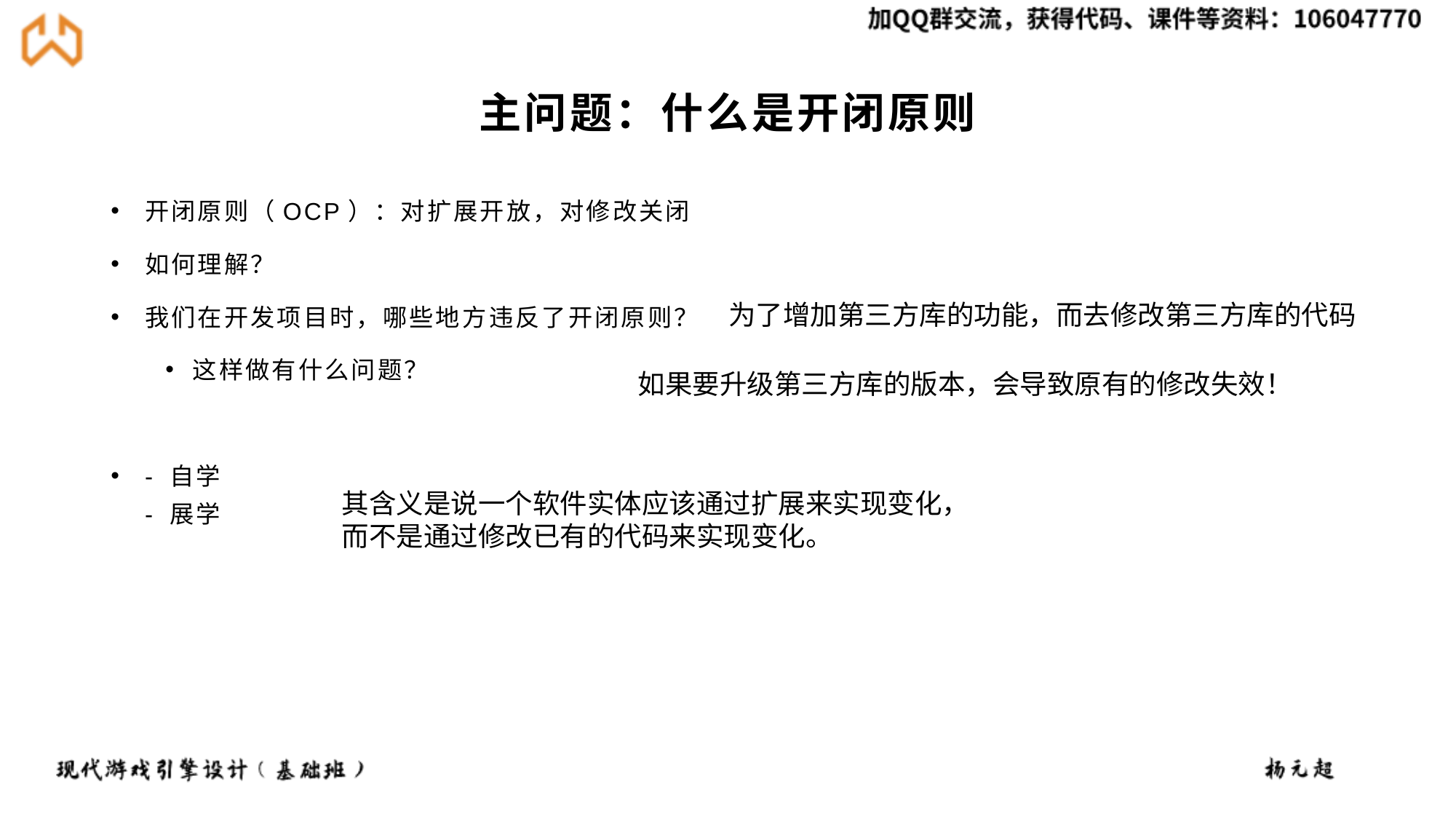

# 主问题：什么是开闭原则
开闭原则（OCP）：对扩展开放，对修改关闭
如何理解？
我们在开发项目时，哪些地方违反了开闭原则？
这样做有什么问题？

- 自学
- 展学

为了增加第三方库的功能，而去修改第三方库的代码
如果要升级第三方库的版本，会导致原有的修改失效！
其含义是说一个软件实体应该通过扩展来实现变化，而不是通过修改已有的代码来实现变化。